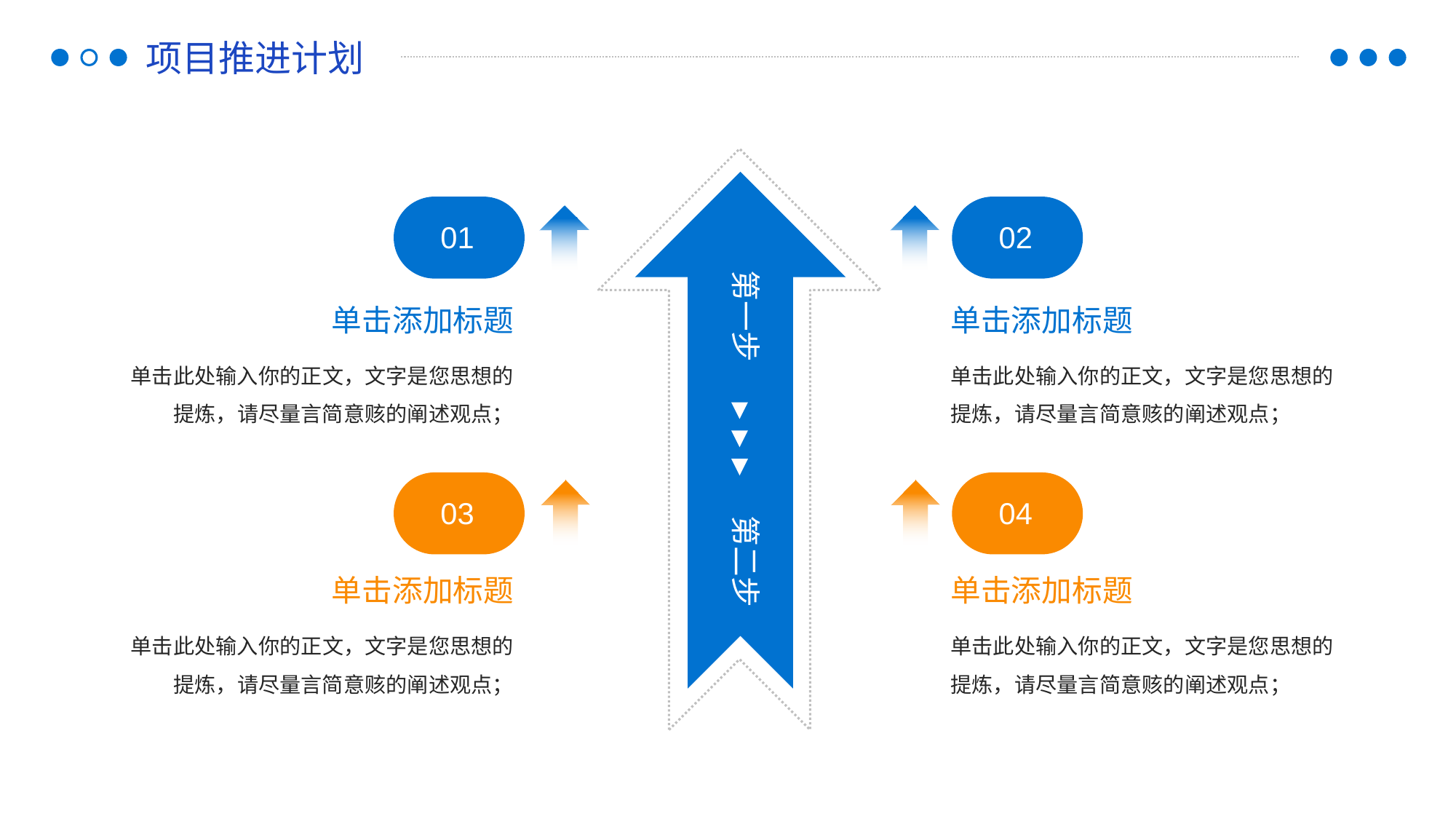

项目推进计划

01
02
第一步
单击添加标题
单击添加标题

单击此处输入你的正文，文字是您思想的提炼，请尽量言简意赅的阐述观点；
单击此处输入你的正文，文字是您思想的提炼，请尽量言简意赅的阐述观点；

第二步
03
04
单击添加标题
单击添加标题
单击此处输入你的正文，文字是您思想的提炼，请尽量言简意赅的阐述观点；
单击此处输入你的正文，文字是您思想的提炼，请尽量言简意赅的阐述观点；